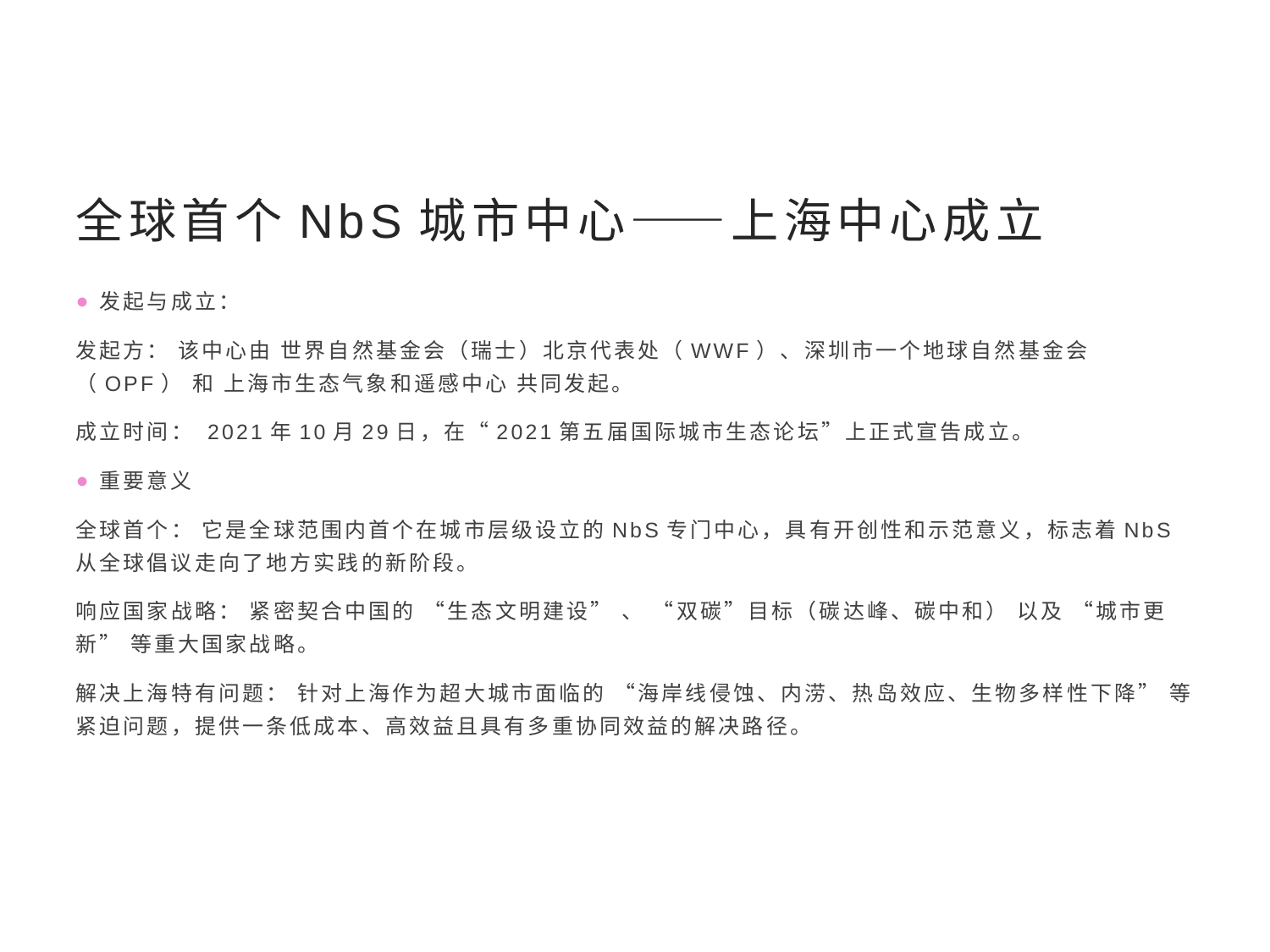

全球首个NbS城市中心——上海中心成立
发起与成立：
发起方： 该中心由 世界自然基金会（瑞士）北京代表处（WWF）、深圳市一个地球自然基金会（OPF） 和 上海市生态气象和遥感中心 共同发起。
成立时间： 2021年10月29日，在“2021第五届国际城市生态论坛”上正式宣告成立。
重要意义
全球首个： 它是全球范围内首个在城市层级设立的NbS专门中心，具有开创性和示范意义，标志着NbS从全球倡议走向了地方实践的新阶段。
响应国家战略： 紧密契合中国的 “生态文明建设” 、 “双碳”目标（碳达峰、碳中和） 以及 “城市更新” 等重大国家战略。
解决上海特有问题： 针对上海作为超大城市面临的 “海岸线侵蚀、内涝、热岛效应、生物多样性下降” 等紧迫问题，提供一条低成本、高效益且具有多重协同效益的解决路径。